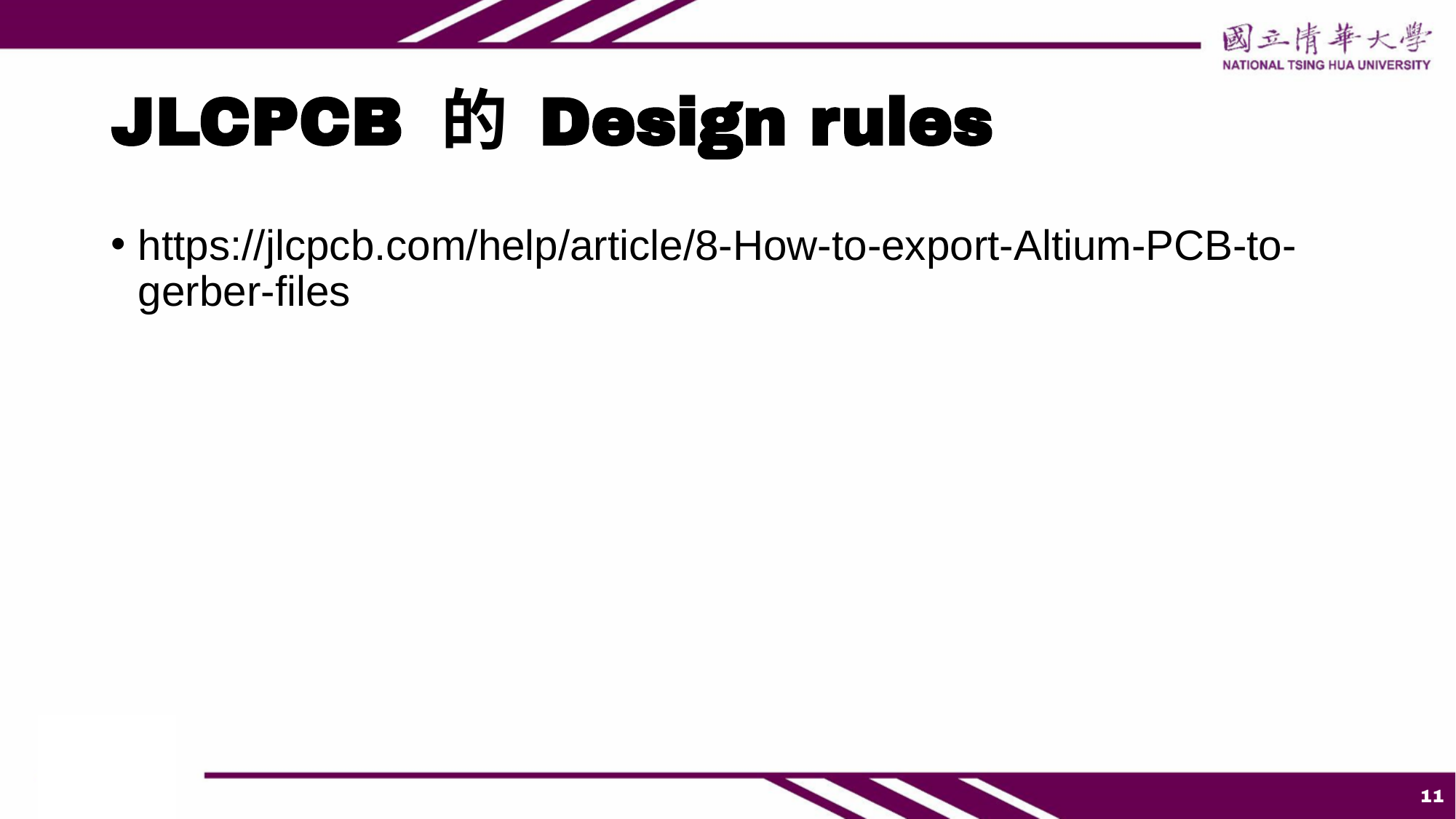

# JLCPCB 的 Design rules
https://jlcpcb.com/help/article/8-How-to-export-Altium-PCB-to-gerber-files
11